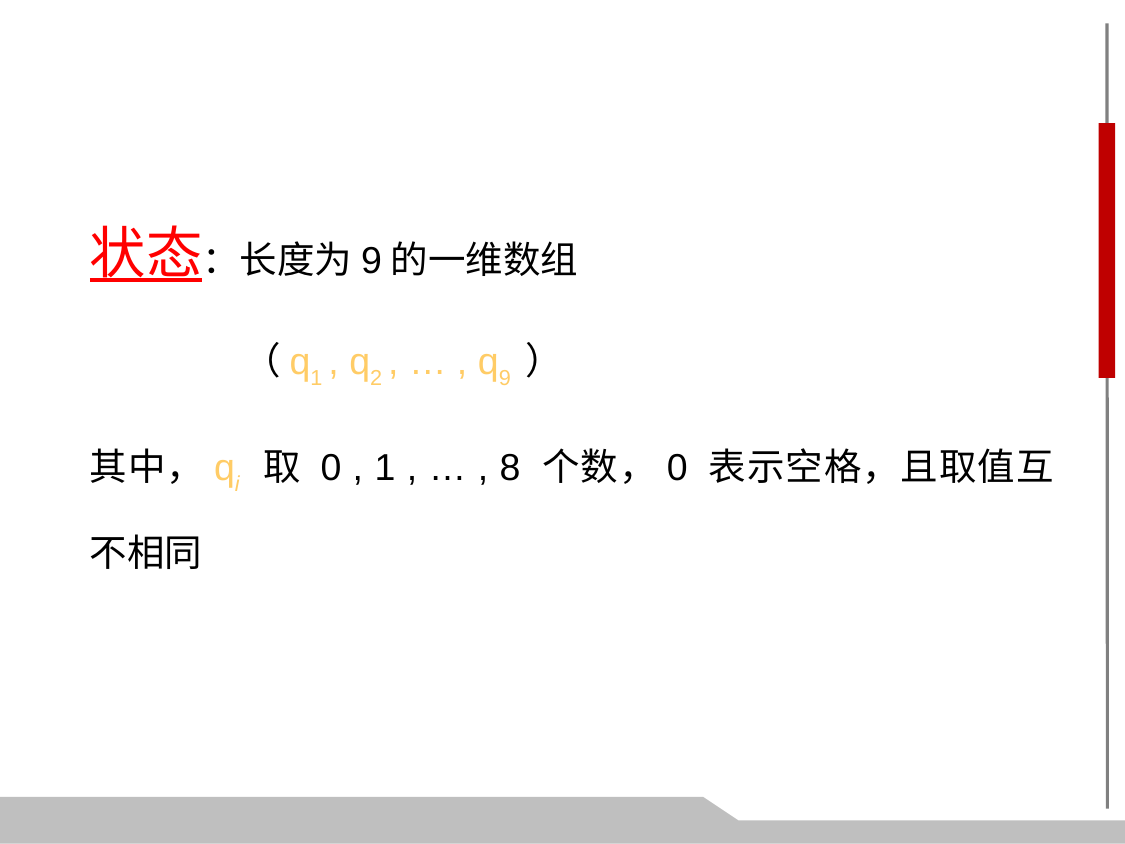

状态：长度为9的一维数组
                 （q1 , q2 , … , q9 ）
其中，qi  取 0 , 1 , … , 8 个数，0 表示空格，且取值互不相同